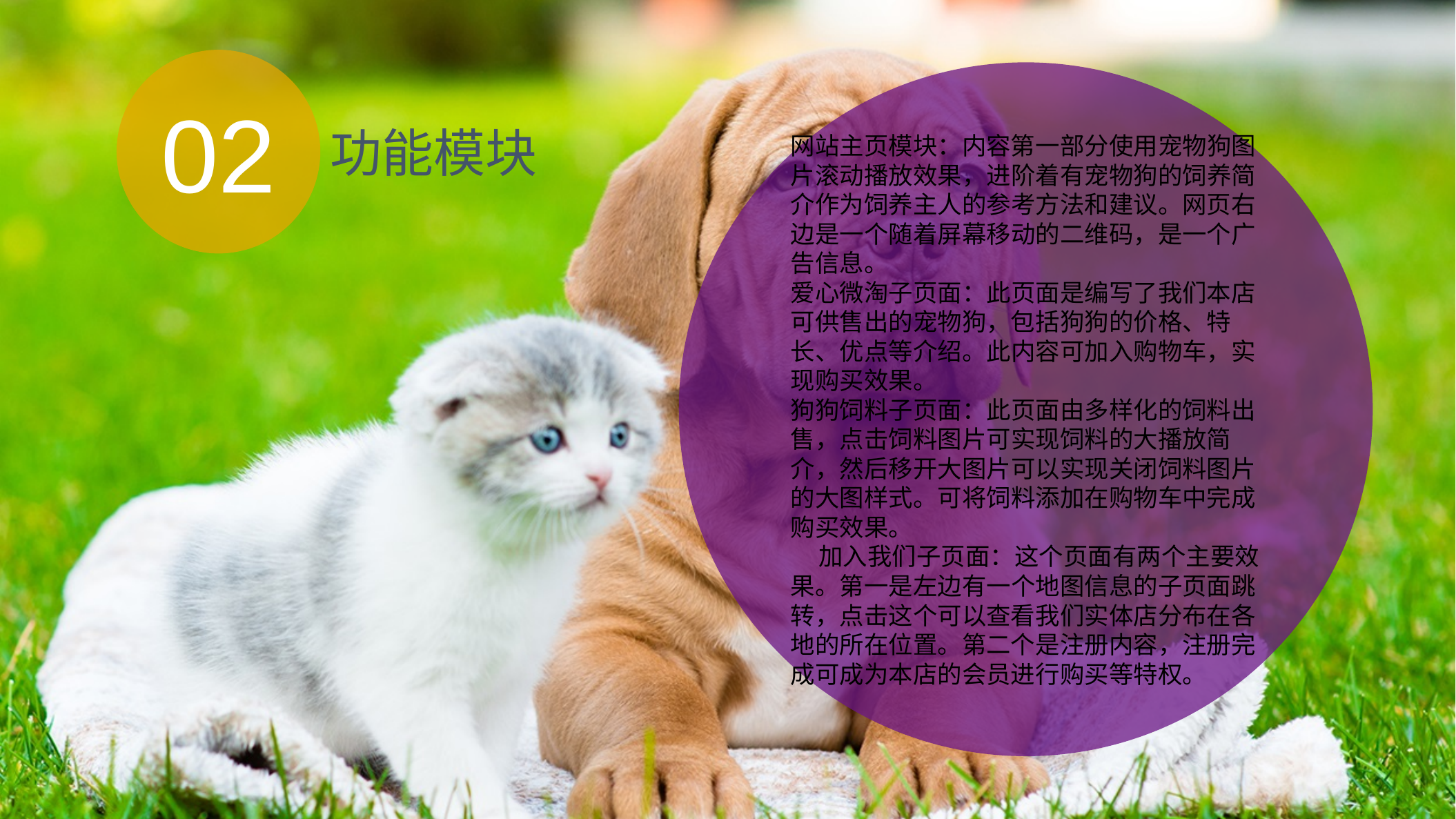

02
网站主页模块：内容第一部分使用宠物狗图片滚动播放效果，进阶着有宠物狗的饲养简介作为饲养主人的参考方法和建议。网页右边是一个随着屏幕移动的二维码，是一个广告信息。
爱心微淘子页面：此页面是编写了我们本店可供售出的宠物狗，包括狗狗的价格、特长、优点等介绍。此内容可加入购物车，实现购买效果。
狗狗饲料子页面：此页面由多样化的饲料出售，点击饲料图片可实现饲料的大播放简介，然后移开大图片可以实现关闭饲料图片的大图样式。可将饲料添加在购物车中完成购买效果。
    加入我们子页面：这个页面有两个主要效果。第一是左边有一个地图信息的子页面跳转，点击这个可以查看我们实体店分布在各地的所在位置。第二个是注册内容，注册完成可成为本店的会员进行购买等特权。
功能模块